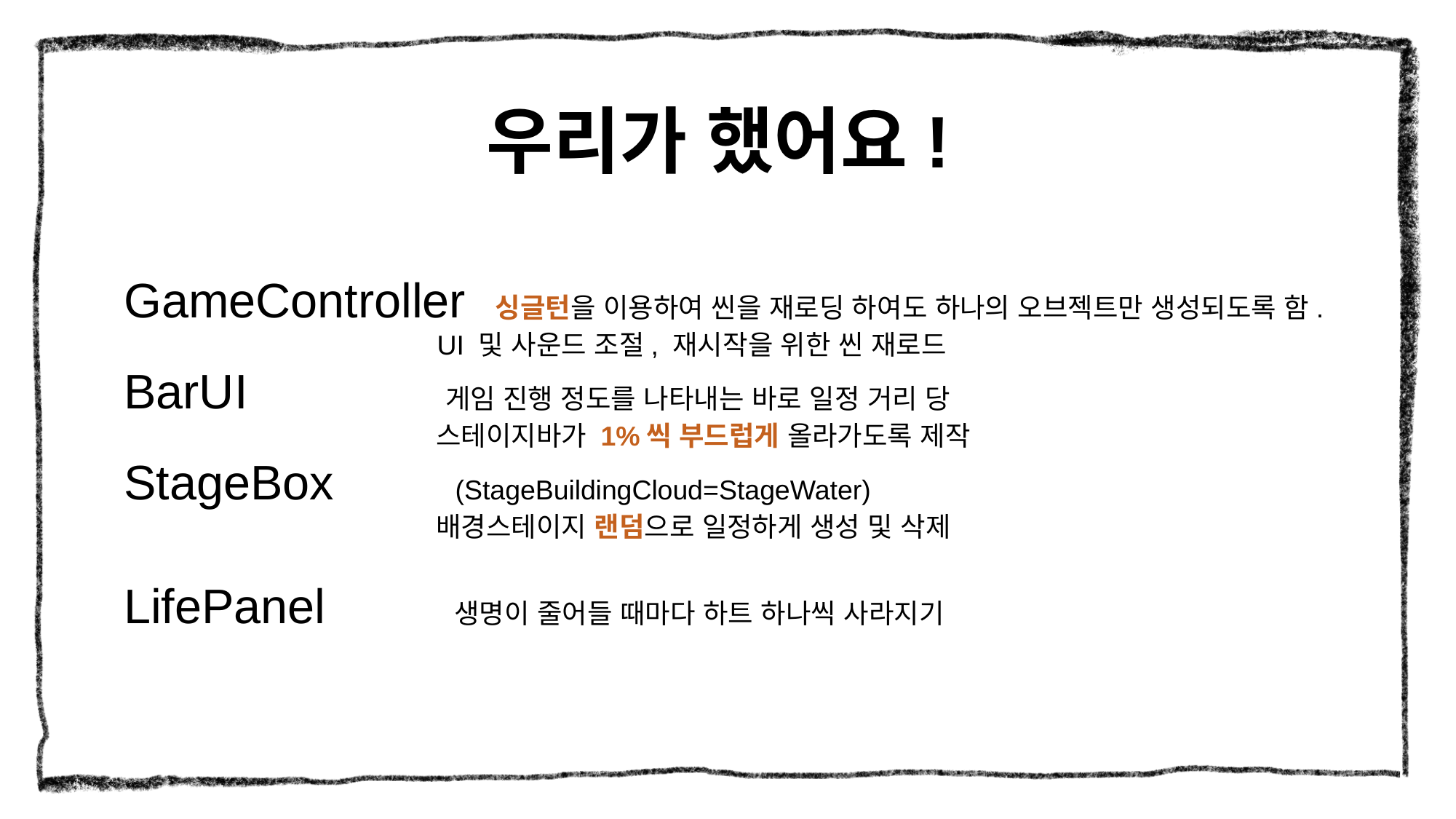

# 우리가 했어요!
GameController   싱글턴을 이용하여 씬을 재로딩 하여도 하나의 오브젝트만 생성되도록 함.
                                         UI 및 사운드 조절, 재시작을 위한 씬 재로드
BarUI                         게임 진행 정도를 나타내는 바로 일정 거리 당
                                        스테이지바가 1%씩 부드럽게 올라가도록 제작
StageBox         (StageBuildingCloud=StageWater)
                                        배경스테이지 랜덤으로 일정하게 생성 및 삭제

LifePanel                생명이 줄어들 때마다 하트 하나씩 사라지기